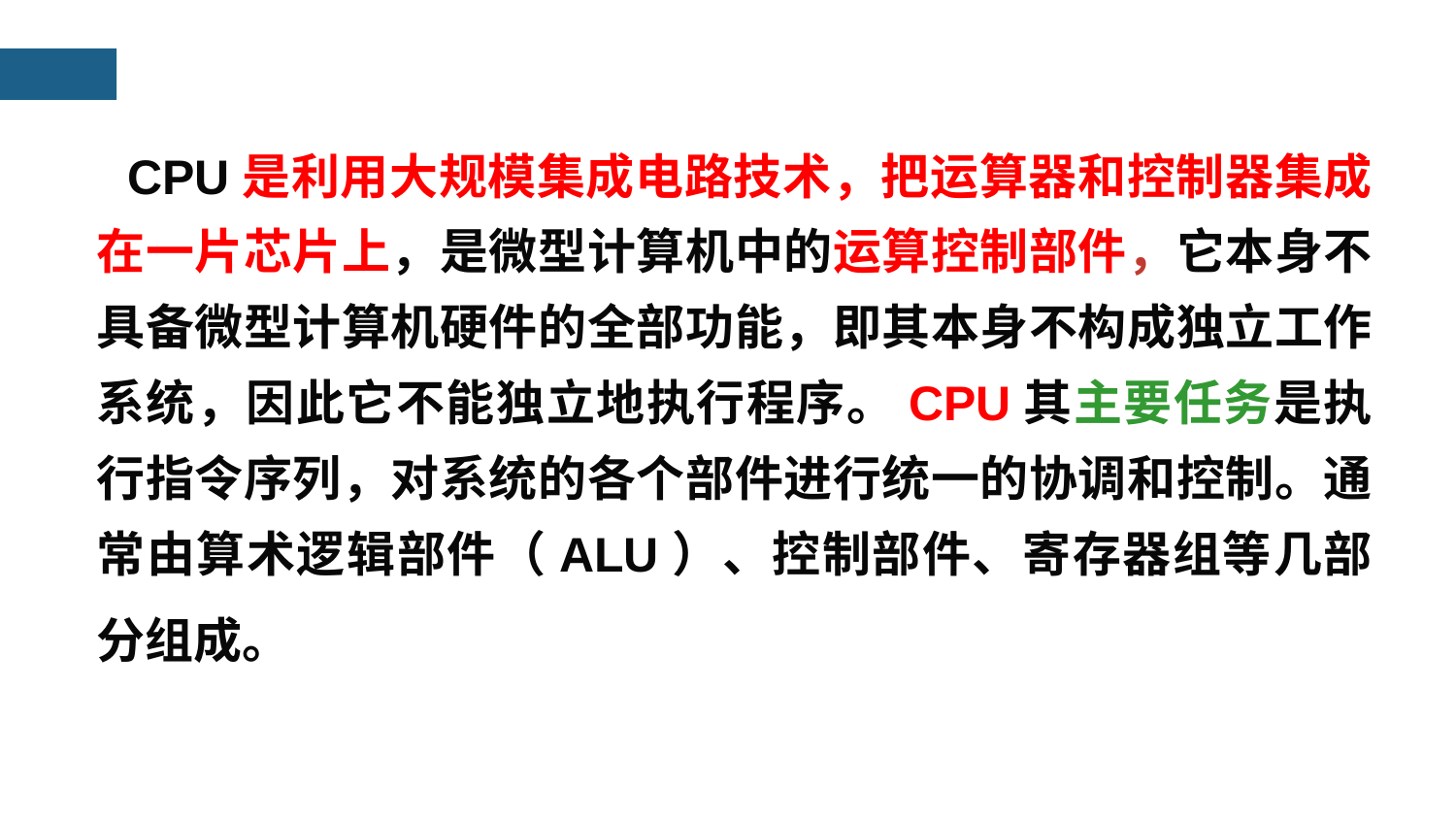

CPU是利用大规模集成电路技术，把运算器和控制器集成在一片芯片上，是微型计算机中的运算控制部件，它本身不具备微型计算机硬件的全部功能，即其本身不构成独立工作系统，因此它不能独立地执行程序。CPU其主要任务是执行指令序列，对系统的各个部件进行统一的协调和控制。通常由算术逻辑部件（ALU）、控制部件、寄存器组等几部分组成。